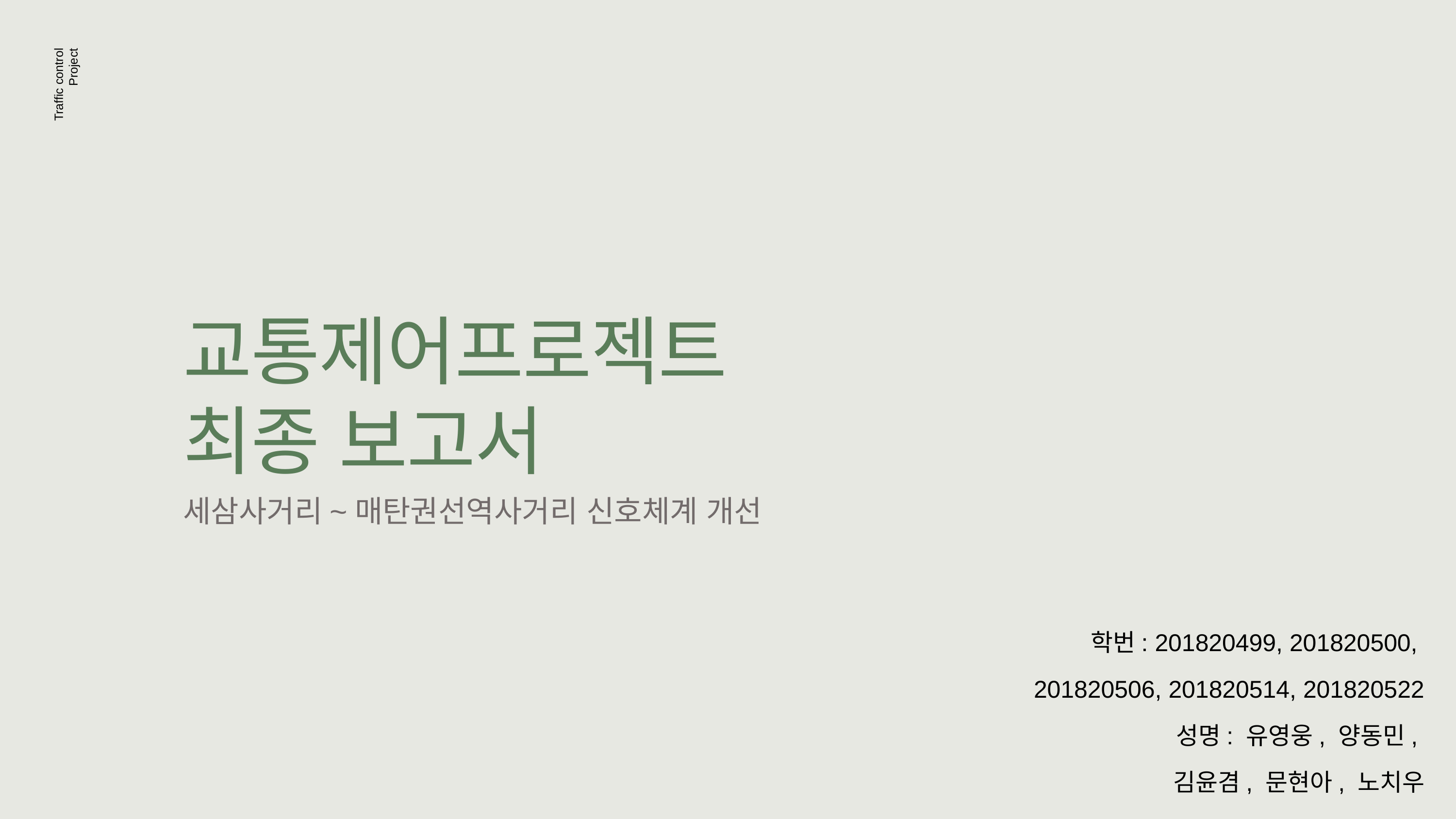

Traffic control
Project
교통제어프로젝트
최종 보고서

세삼사거리~매탄권선역사거리 신호체계 개선
학번: 201820499, 201820500,
201820506, 201820514, 201820522
성명: 유영웅, 양동민,
김윤겸, 문현아, 노치우